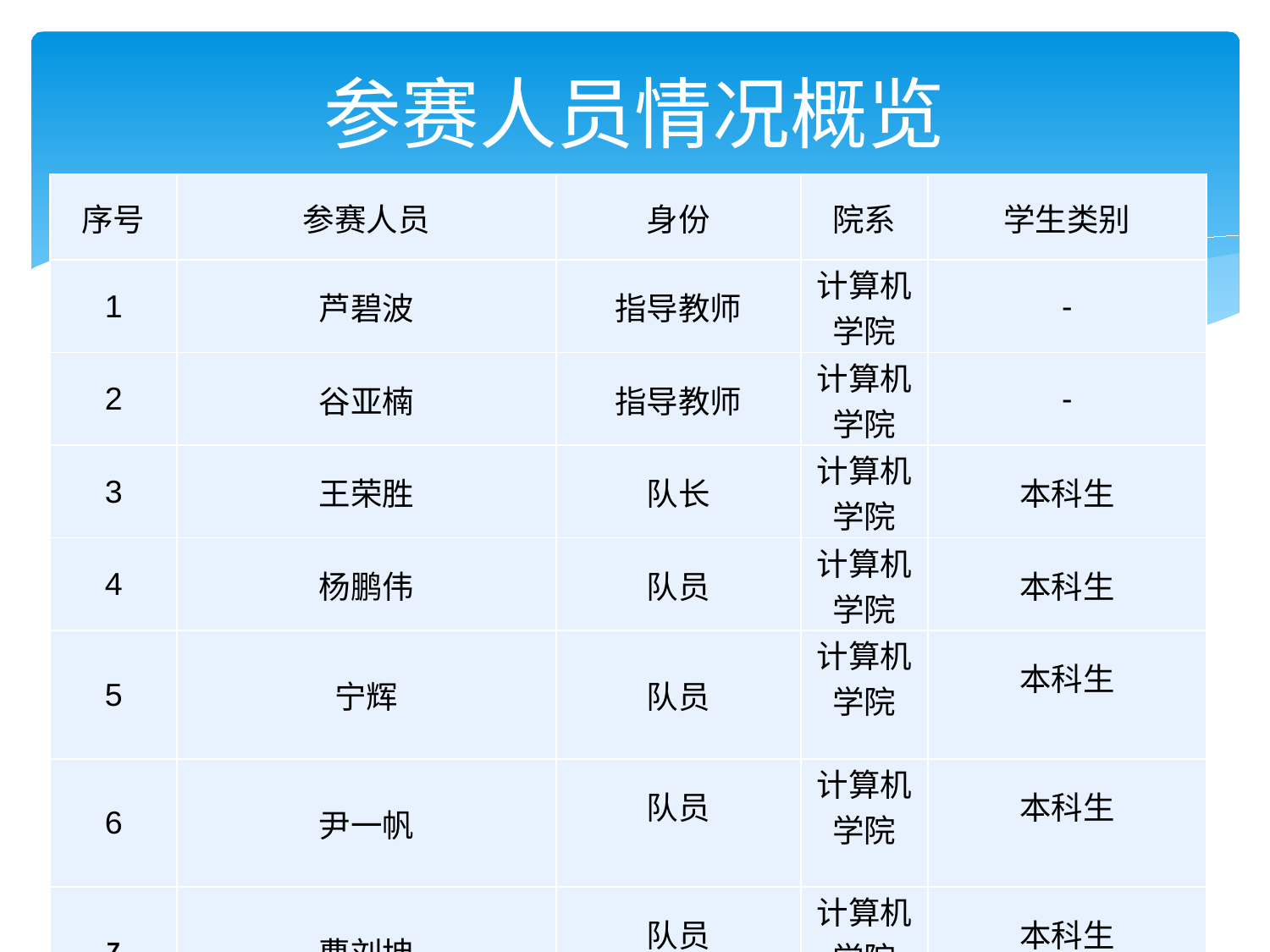

# 参赛人员情况概览
| 序号 | 参赛人员 | 身份 | 院系 | 学生类别 |
| --- | --- | --- | --- | --- |
| 1 | 芦碧波 | 指导教师 | 计算机学院 | - |
| 2 | 谷亚楠 | 指导教师 | 计算机学院 | - |
| 3 | 王荣胜 | 队长 | 计算机学院 | 本科生 |
| 4 | 杨鹏伟 | 队员 | 计算机学院 | 本科生 |
| 5 | 宁辉 | 队员 | 计算机学院 | 本科生 |
| 6 | 尹一帆 | 队员 | 计算机学院 | 本科生 |
| 7 | 曹刘坤 | 队员 | 计算机学院 | 本科生 |